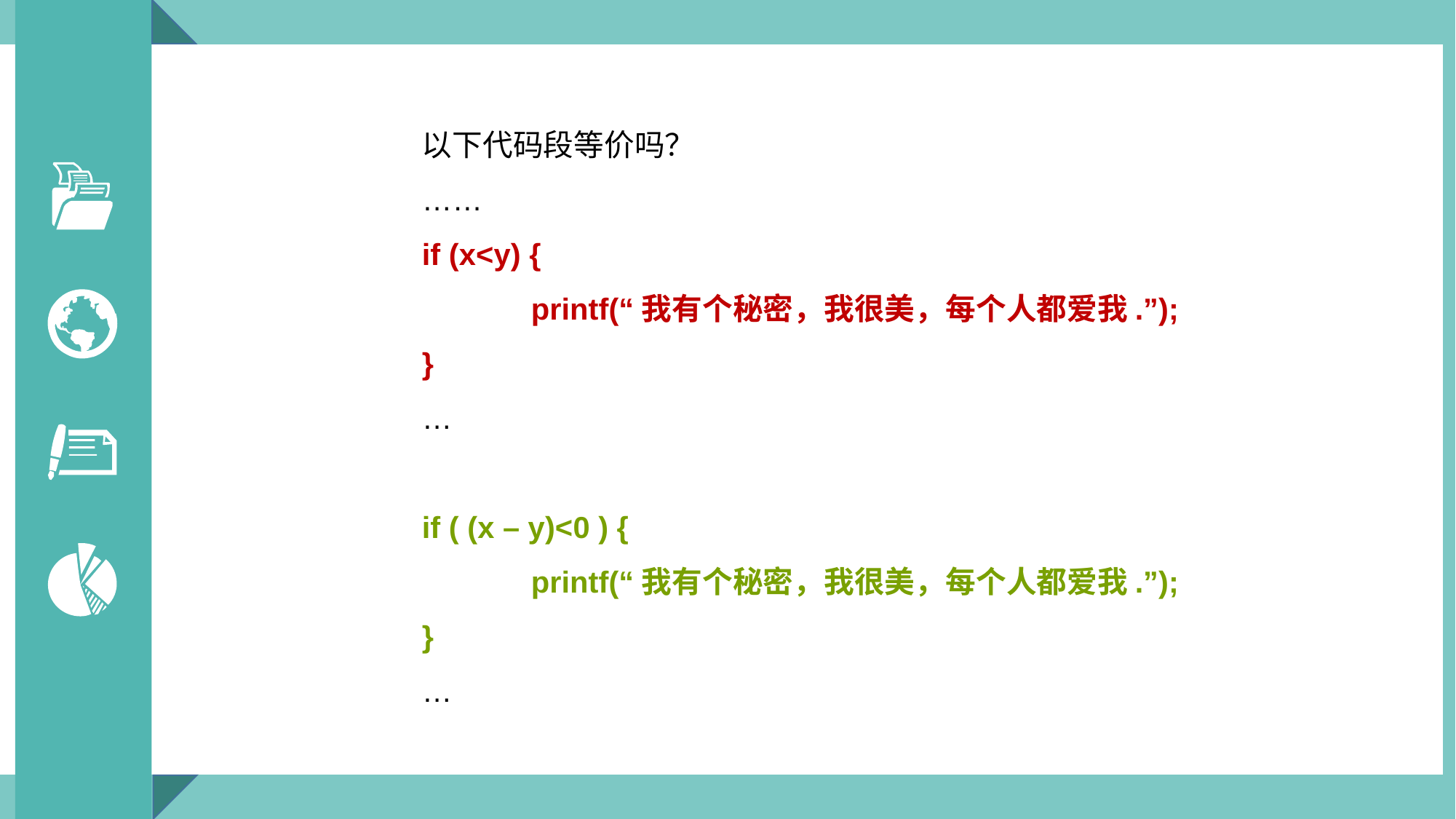

以下代码段等价吗？
……
if (x<y) {
	printf(“我有个秘密，我很美，每个人都爱我.”);
}
…

if ( (x – y)<0 ) {
	printf(“我有个秘密，我很美，每个人都爱我.”);
}
…
3